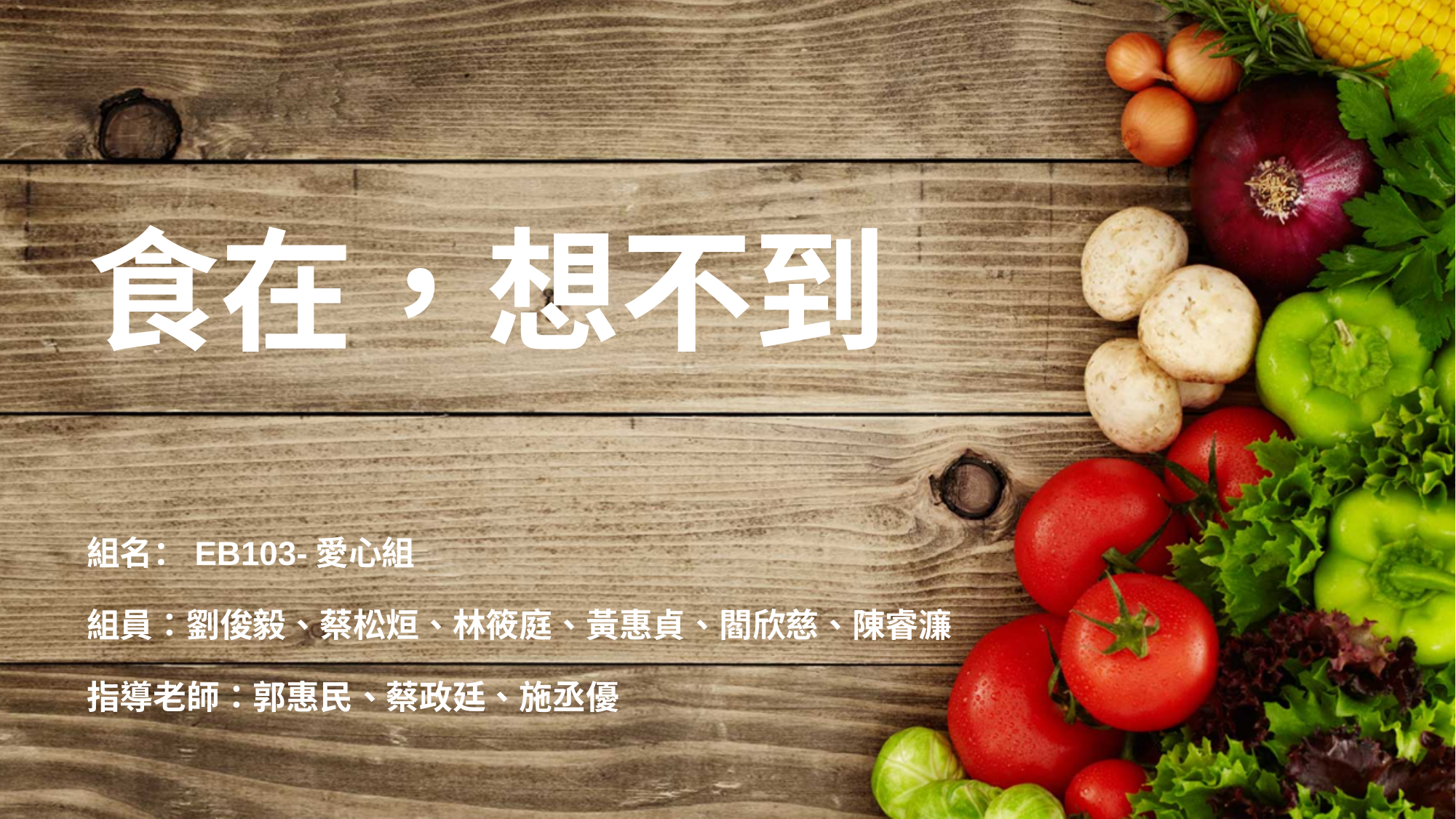

食在，想不到
組名：EB103-愛心組

組員：劉俊毅、蔡松烜、林筱庭、黃惠貞、閻欣慈、陳睿濂
指導老師：郭惠民、蔡政廷、施丞優